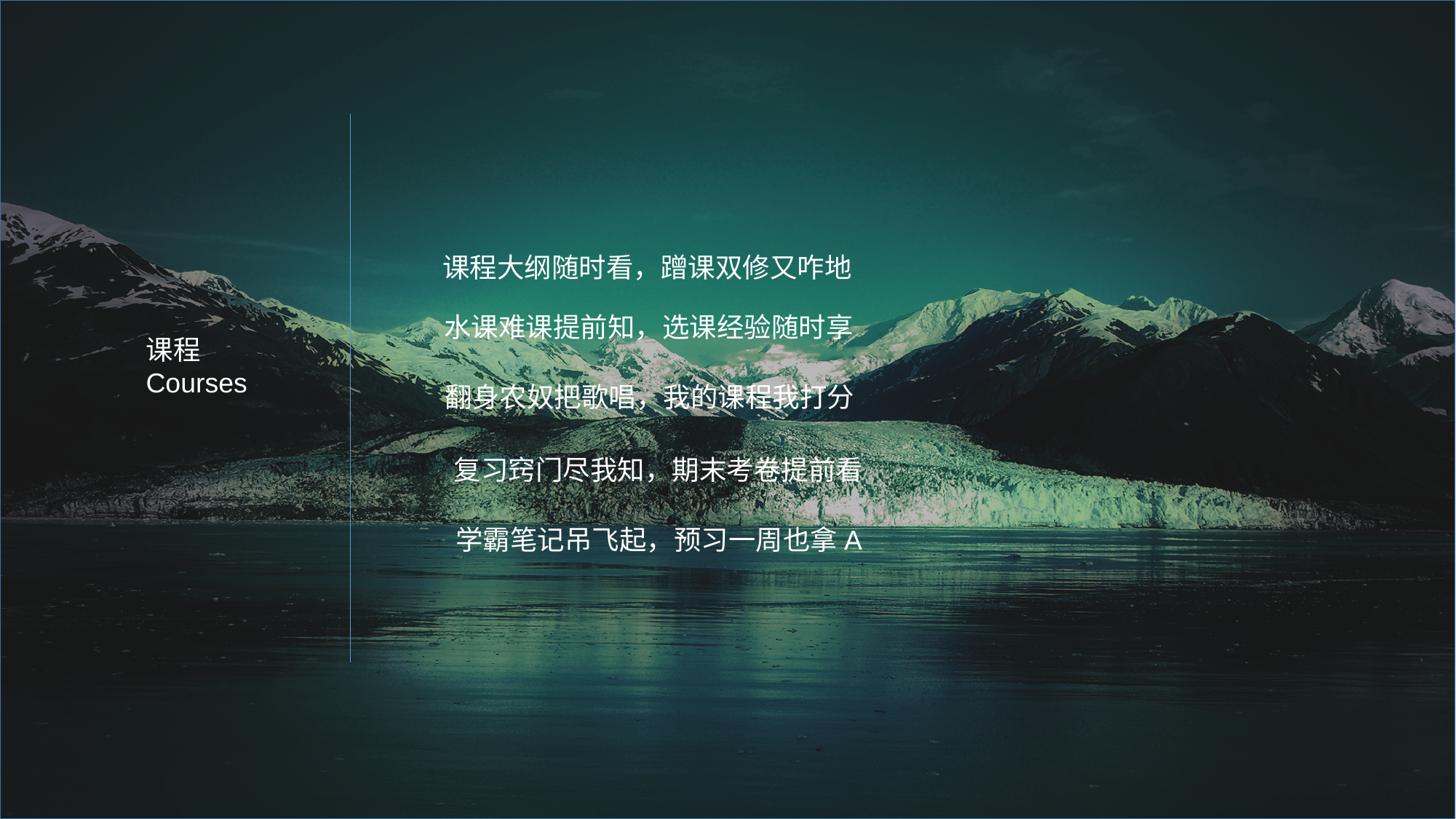

课程大纲随时看，蹭课双修又咋地
水课难课提前知，选课经验随时享
课程
Courses
翻身农奴把歌唱，我的课程我打分
复习窍门尽我知，期末考卷提前看
学霸笔记吊飞起，预习一周也拿A